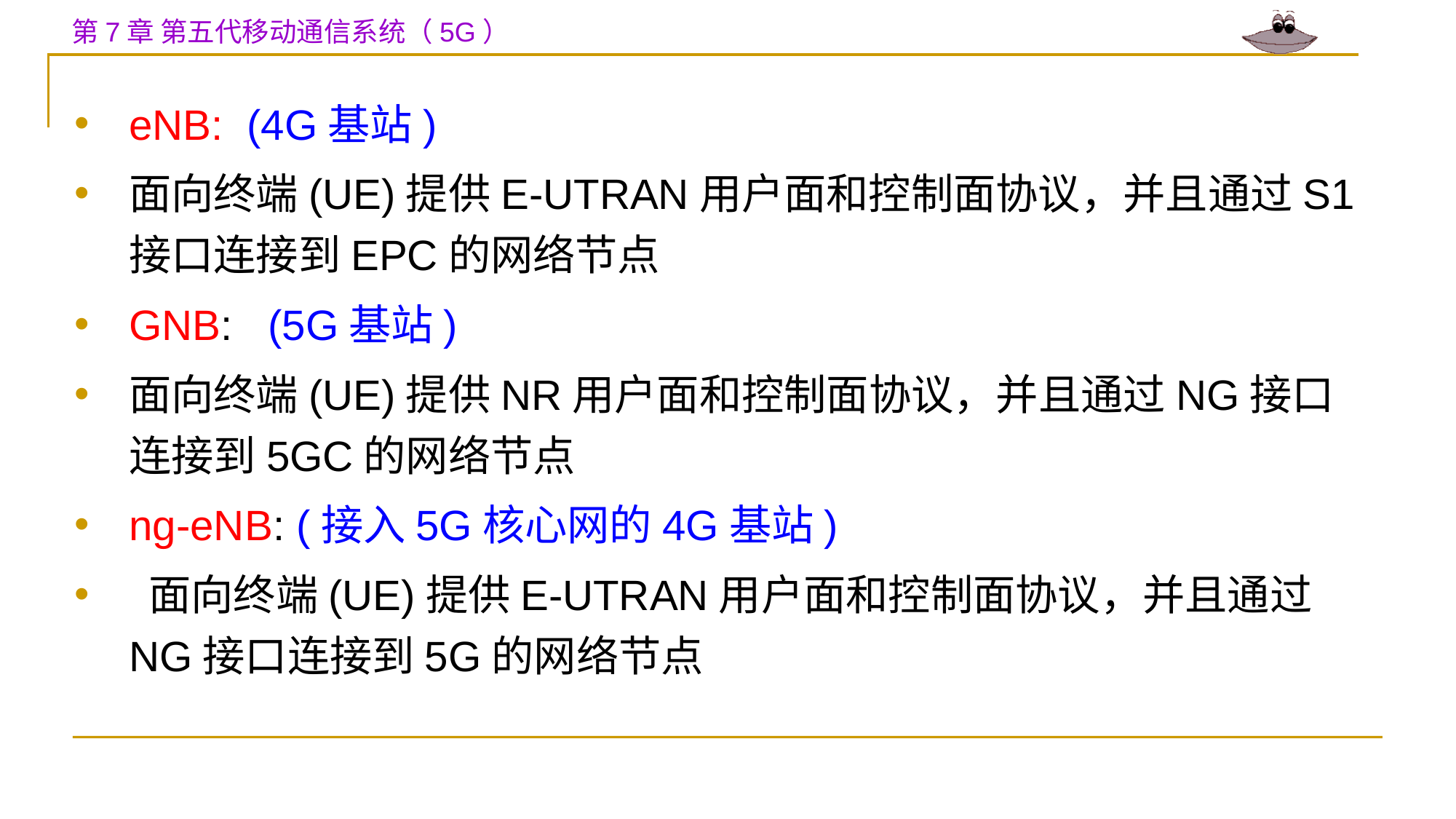

eNB:  (4G基站)
面向终端(UE)提供E-UTRAN用户面和控制面协议，并且通过S1接口连接到EPC的网络节点
GNB:   (5G基站)
面向终端(UE)提供NR用户面和控制面协议，并且通过NG接口连接到5GC的网络节点
ng-eNB: (接入5G核心网的4G基站)
 面向终端(UE)提供E-UTRAN用户面和控制面协议，并且通过NG接口连接到5G的网络节点